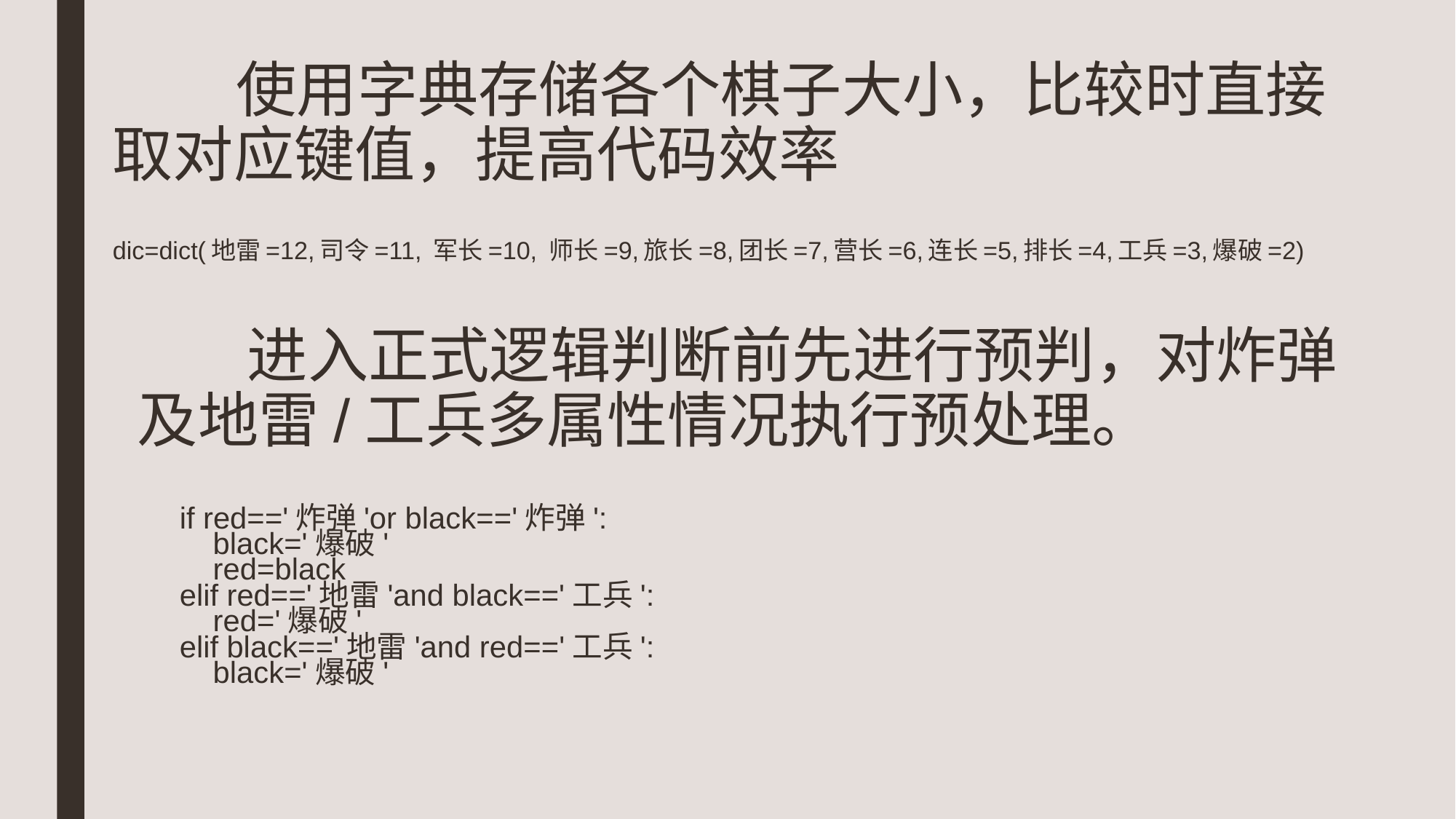

# 使用字典存储各个棋子大小，比较时直接取对应键值，提高代码效率
dic=dict(地雷=12,司令=11, 军长=10, 师长=9,旅长=8,团长=7,营长=6,连长=5,排长=4,工兵=3,爆破=2)
       进入正式逻辑判断前先进行预判，对炸弹及地雷/工兵多属性情况执行预处理。
        if red=='炸弹'or black=='炸弹':
            black='爆破'
            red=black
        elif red=='地雷'and black=='工兵':
            red='爆破'
        elif black=='地雷'and red=='工兵':
            black='爆破'